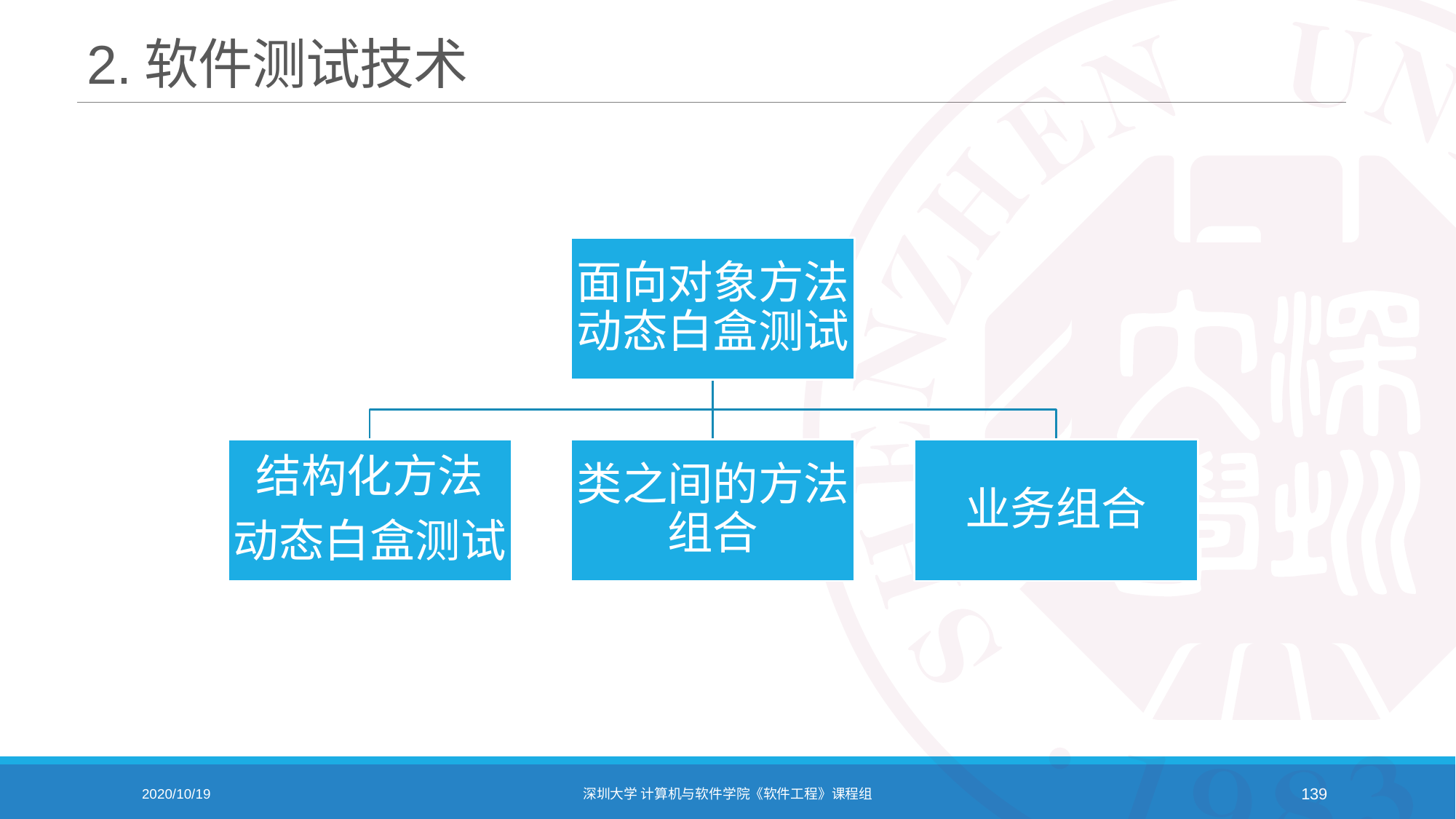

# 2.软件测试技术
面向对象方法动态白盒测试
结构化方法
动态白盒测试
类之间的方法组合
业务组合
2020/10/19
深圳大学 计算机与软件学院《软件工程》课程组
139